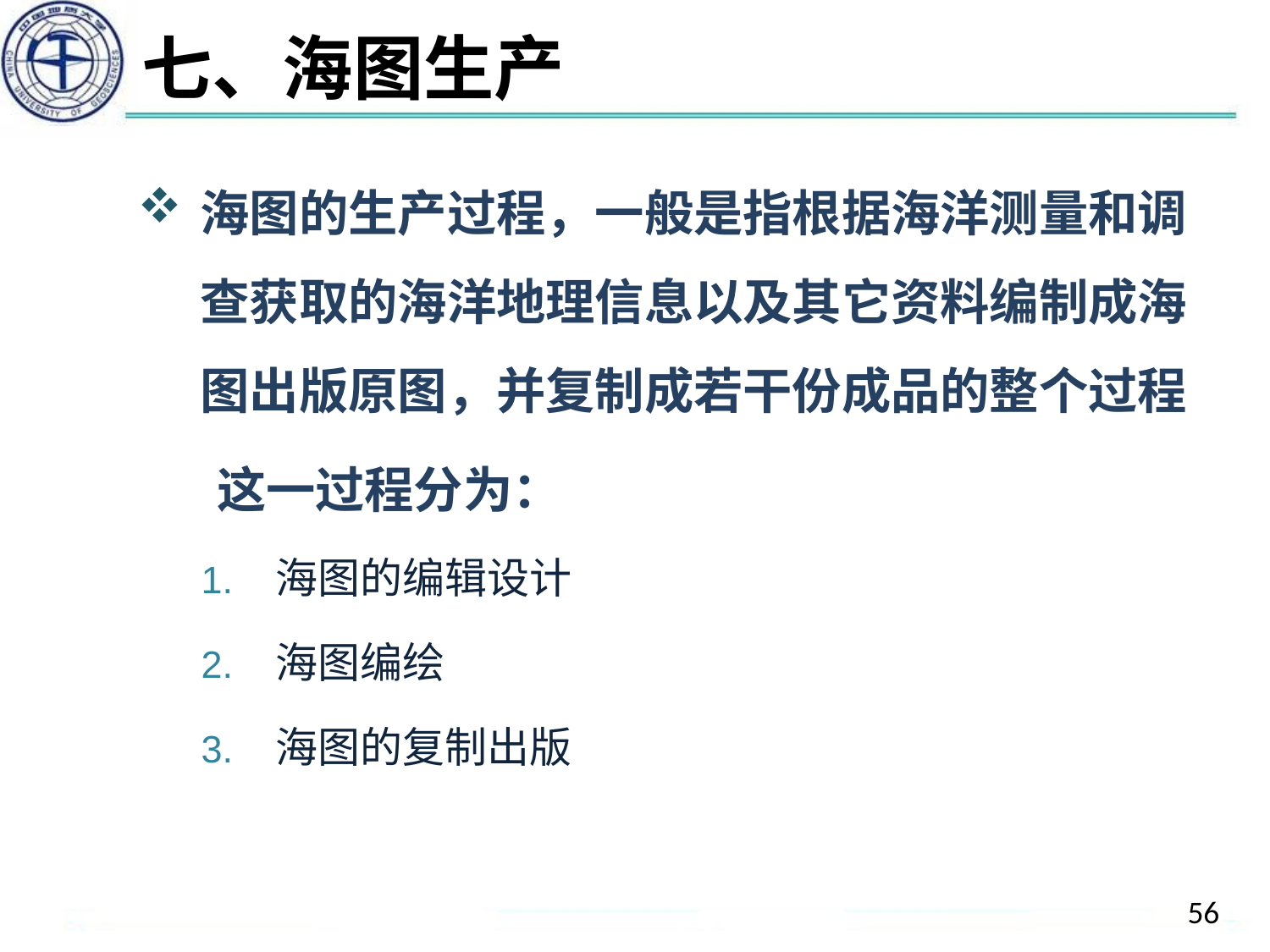

# 七、海图生产
海图的生产过程，一般是指根据海洋测量和调查获取的海洋地理信息以及其它资料编制成海图出版原图，并复制成若干份成品的整个过程
      这一过程分为：
海图的编辑设计
海图编绘
海图的复制出版